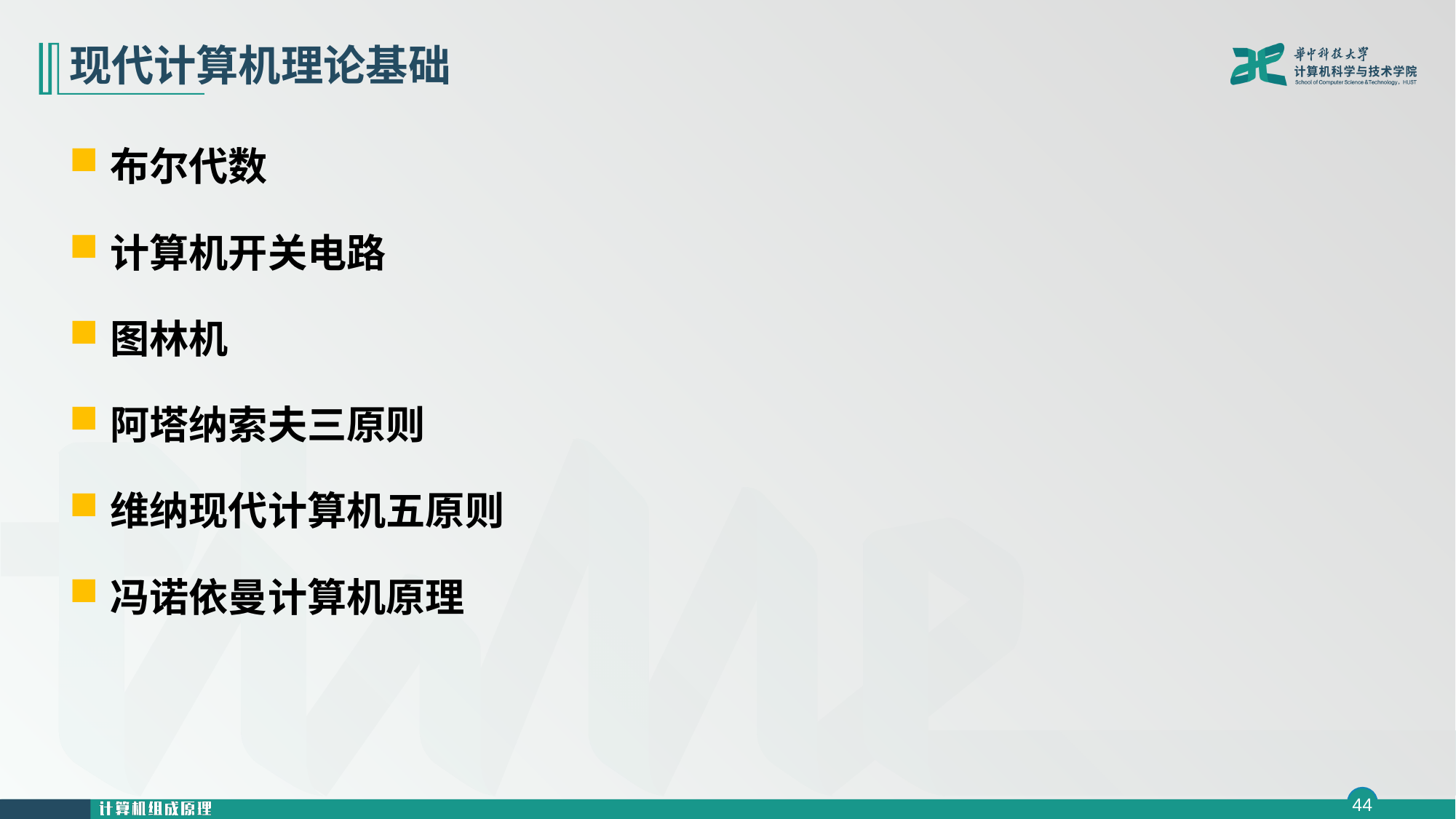

# 现代计算机理论基础
布尔代数
计算机开关电路
图林机
阿塔纳索夫三原则
维纳现代计算机五原则
冯诺依曼计算机原理